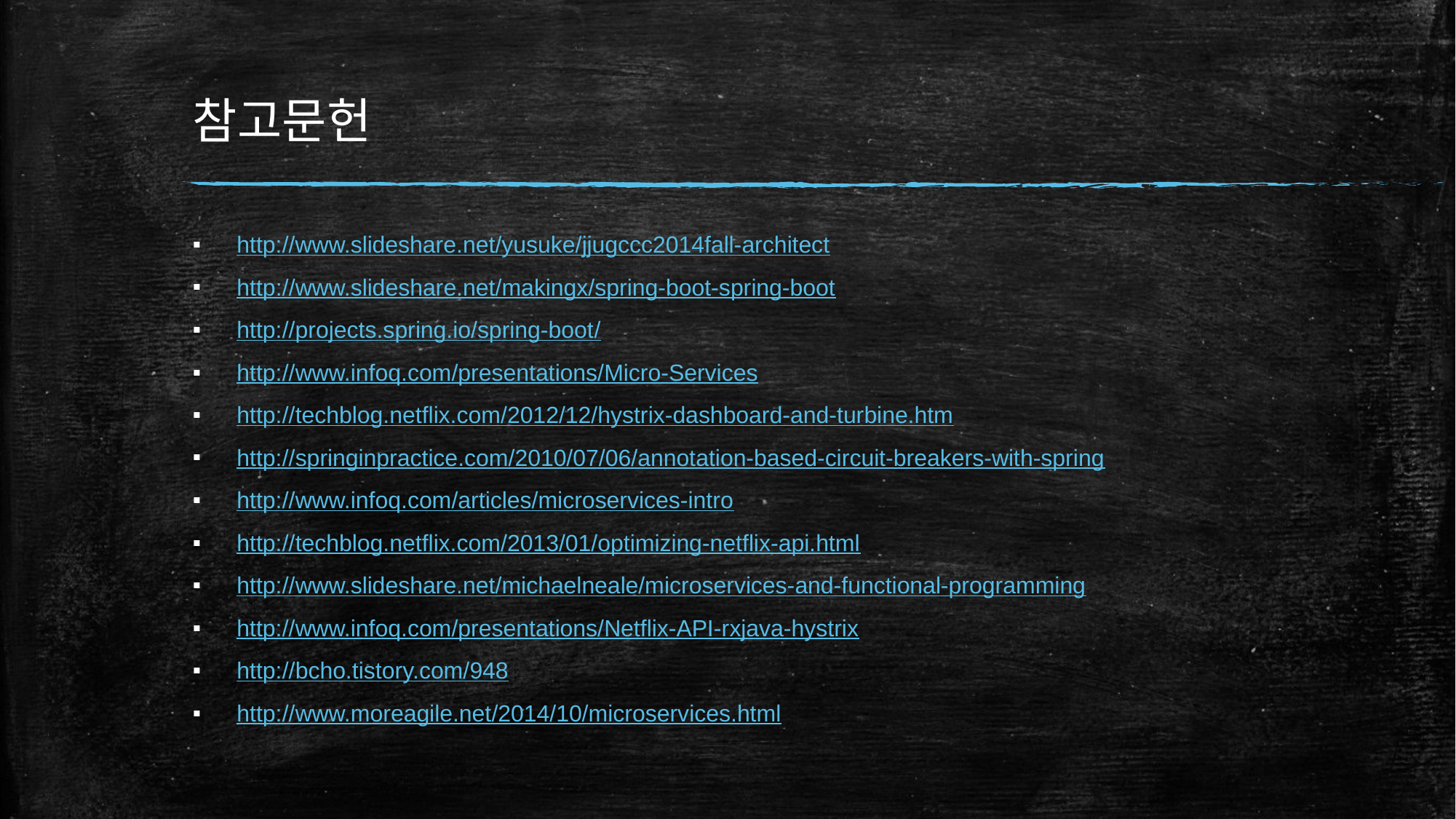

# 참고문헌
http://www.slideshare.net/yusuke/jjugccc2014fall-architect
http://www.slideshare.net/makingx/spring-boot-spring-boot
http://projects.spring.io/spring-boot/
http://www.infoq.com/presentations/Micro-Services
http://techblog.netflix.com/2012/12/hystrix-dashboard-and-turbine.htm
http://springinpractice.com/2010/07/06/annotation-based-circuit-breakers-with-spring
http://www.infoq.com/articles/microservices-intro
http://techblog.netflix.com/2013/01/optimizing-netflix-api.html
http://www.slideshare.net/michaelneale/microservices-and-functional-programming
http://www.infoq.com/presentations/Netflix-API-rxjava-hystrix
http://bcho.tistory.com/948
http://www.moreagile.net/2014/10/microservices.html